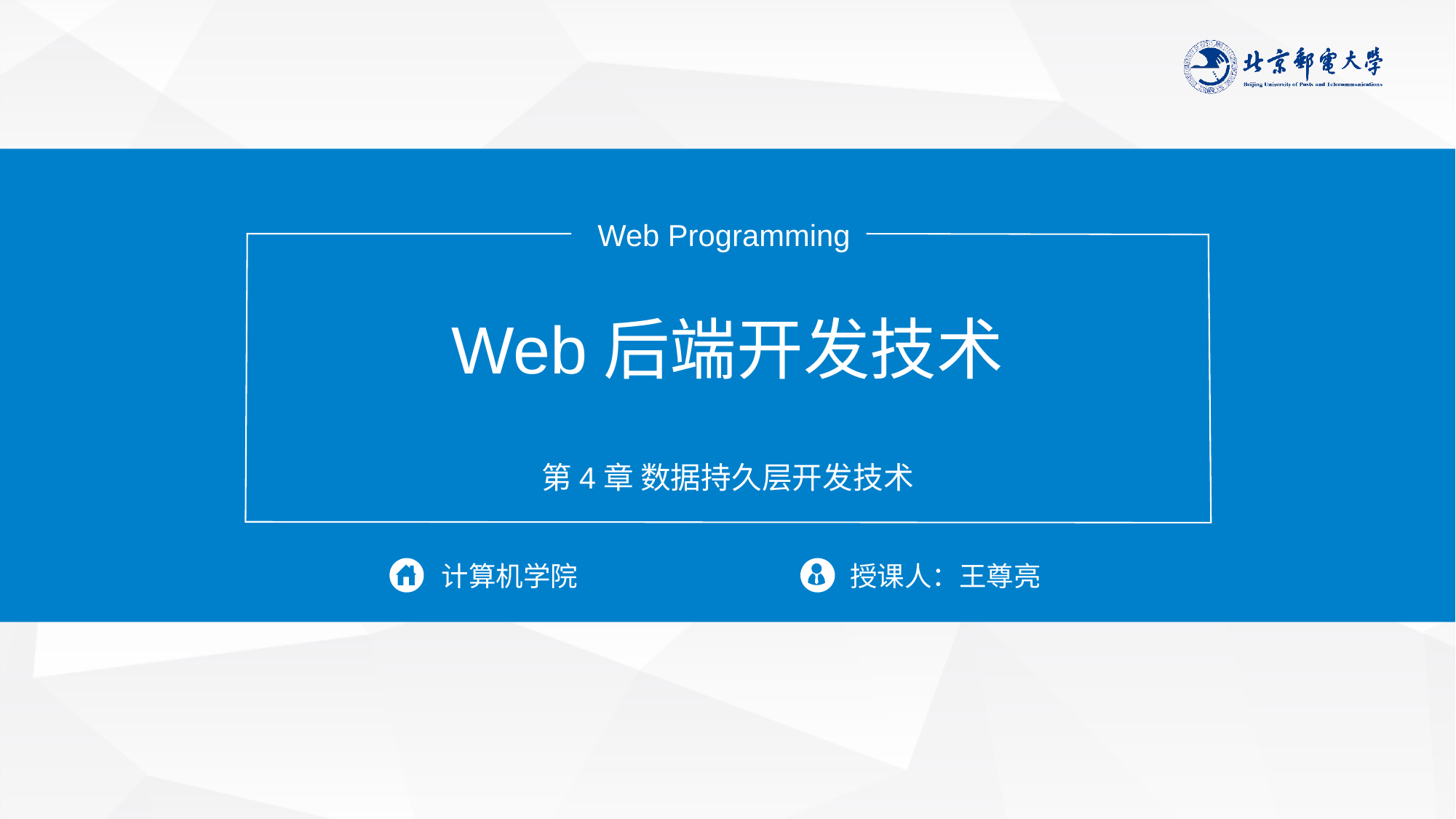

Web Programming

Web后端开发技术
第4章 数据持久层开发技术
计算机学院
授课人：王尊亮